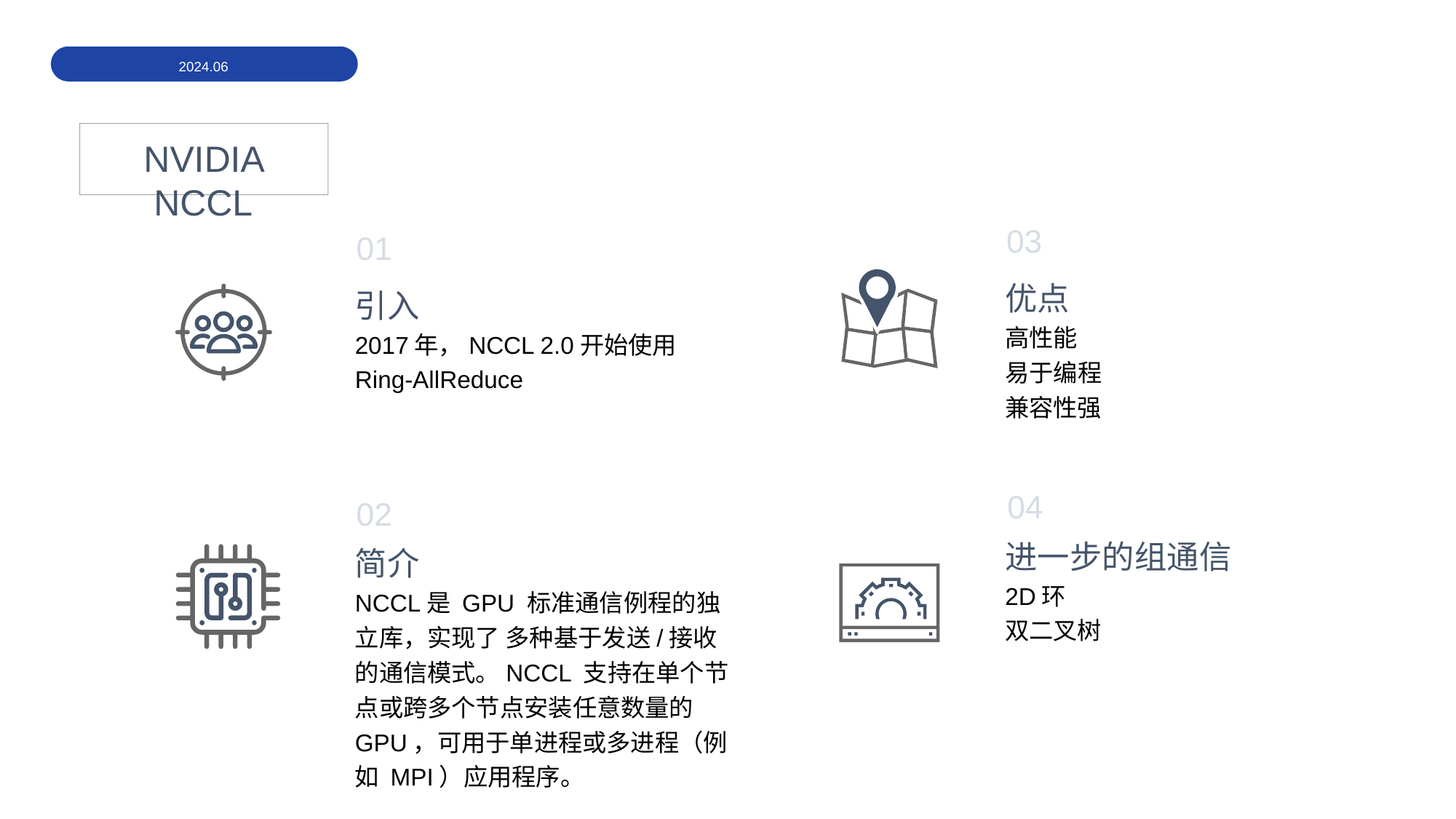

2024.06

NVIDIA NCCL
03
01
优点
高性能
易于编程
兼容性强

引入
2017年，NCCL 2.0开始使用Ring-AllReduce

04
02
进一步的组通信
2D环
双二叉树
简介
NCCL是 GPU 标准通信例程的独立库，实现了 多种基于发送/接收的通信模式。NCCL 支持在单个节点或跨多个节点安装任意数量的 GPU，可用于单进程或多进程（例如 MPI）应用程序。